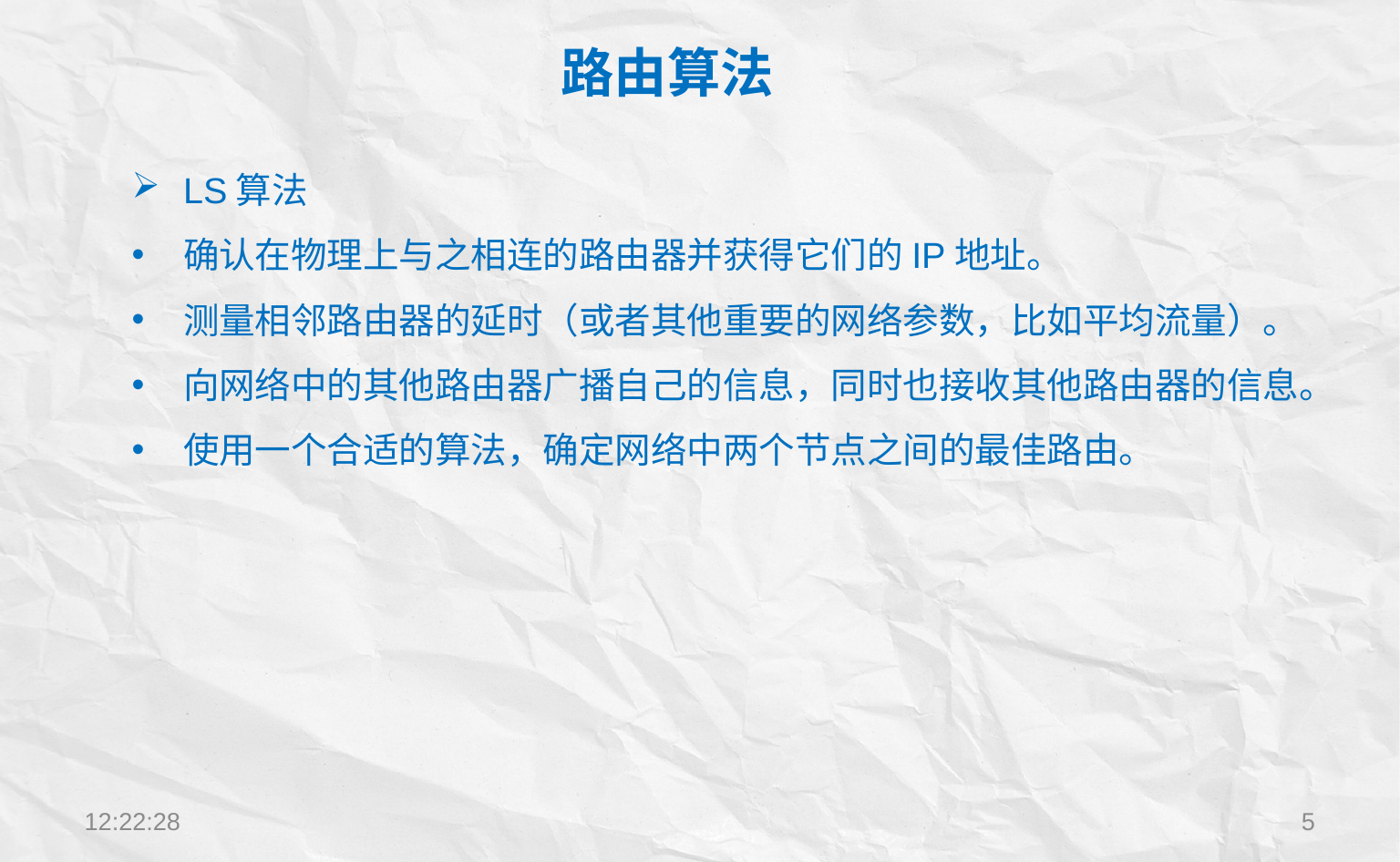

路由算法
LS算法
确认在物理上与之相连的路由器并获得它们的IP地址。
测量相邻路由器的延时（或者其他重要的网络参数，比如平均流量）。
向网络中的其他路由器广播自己的信息，同时也接收其他路由器的信息。
使用一个合适的算法，确定网络中两个节点之间的最佳路由。

12:22:28
5